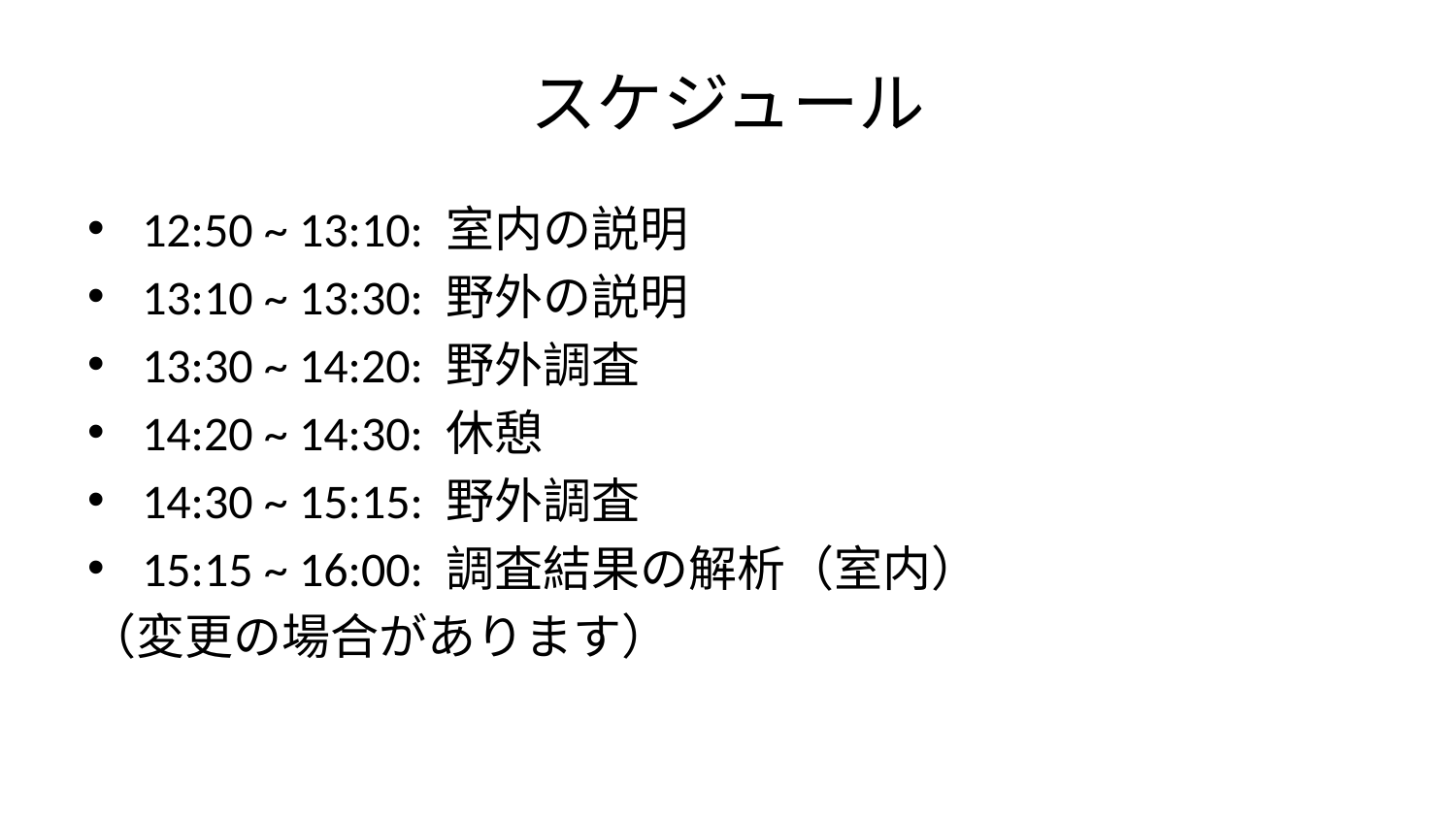

# スケジュール
12:50 ~ 13:10: 室内の説明
13:10 ~ 13:30: 野外の説明
13:30 ~ 14:20: 野外調査
14:20 ~ 14:30: 休憩
14:30 ~ 15:15: 野外調査
15:15 ~ 16:00: 調査結果の解析（室内）
（変更の場合があります）